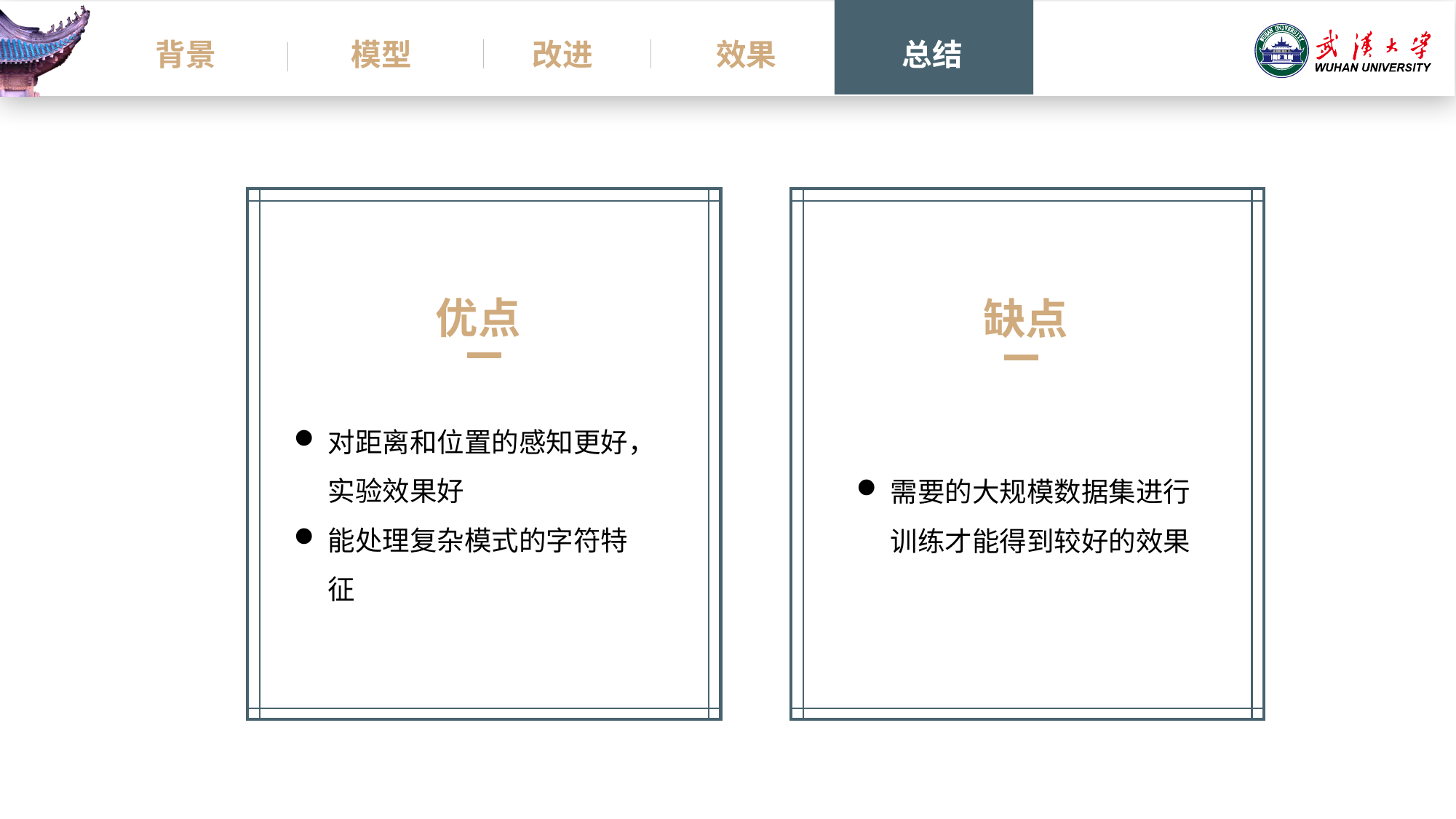

背景
模型
改进
效果
总结

优点

缺点

对距离和位置的感知更好，实验效果好
能处理复杂模式的字符特征
需要的大规模数据集进行训练才能得到较好的效果